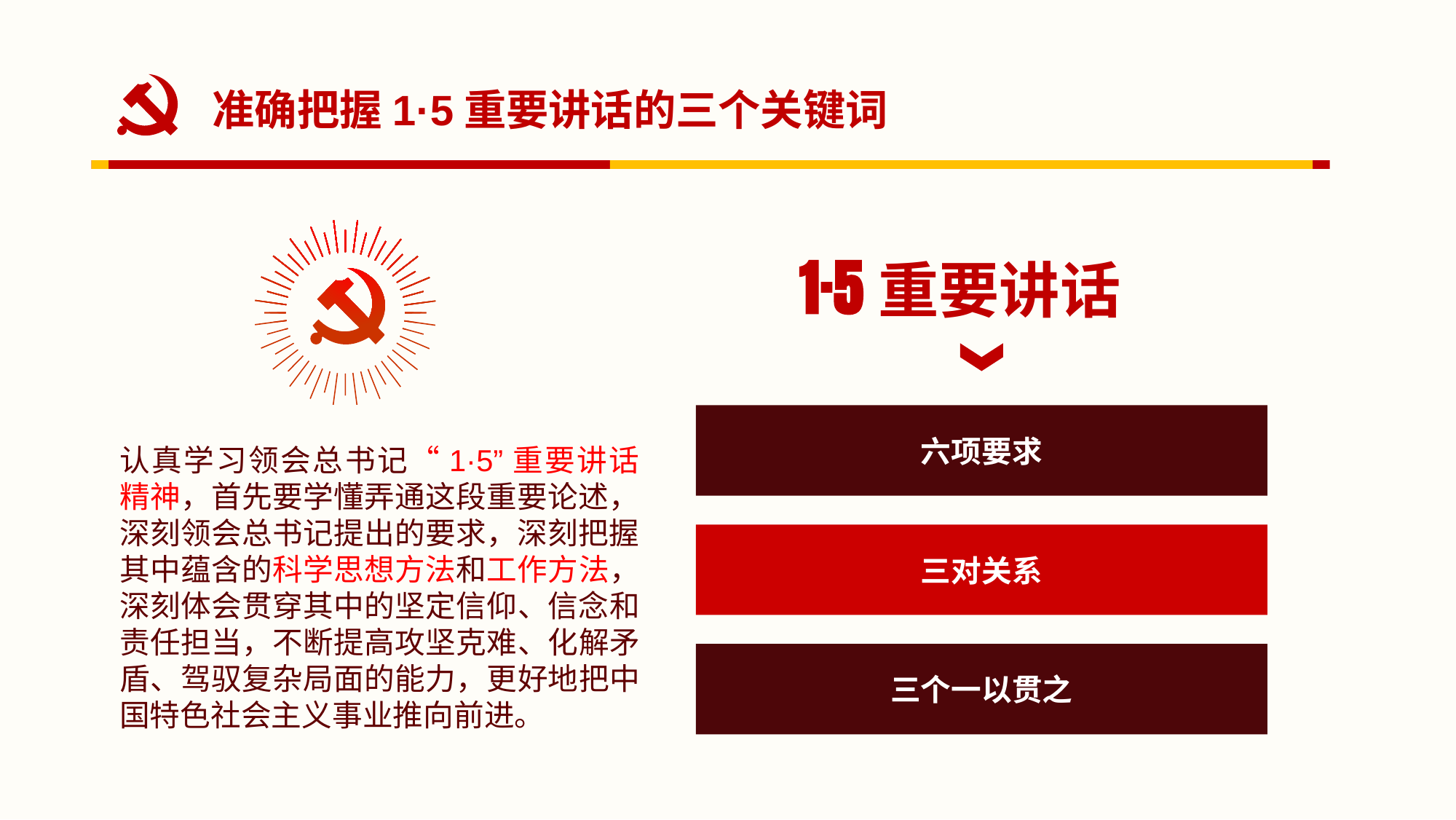

准确把握1·5重要讲话的三个关键词

1·5重要讲话

六项要求
认真学习领会总书记“1·5”重要讲话精神，首先要学懂弄通这段重要论述，深刻领会总书记提出的要求，深刻把握其中蕴含的科学思想方法和工作方法，深刻体会贯穿其中的坚定信仰、信念和责任担当，不断提高攻坚克难、化解矛盾、驾驭复杂局面的能力，更好地把中国特色社会主义事业推向前进。
三对关系
三个一以贯之